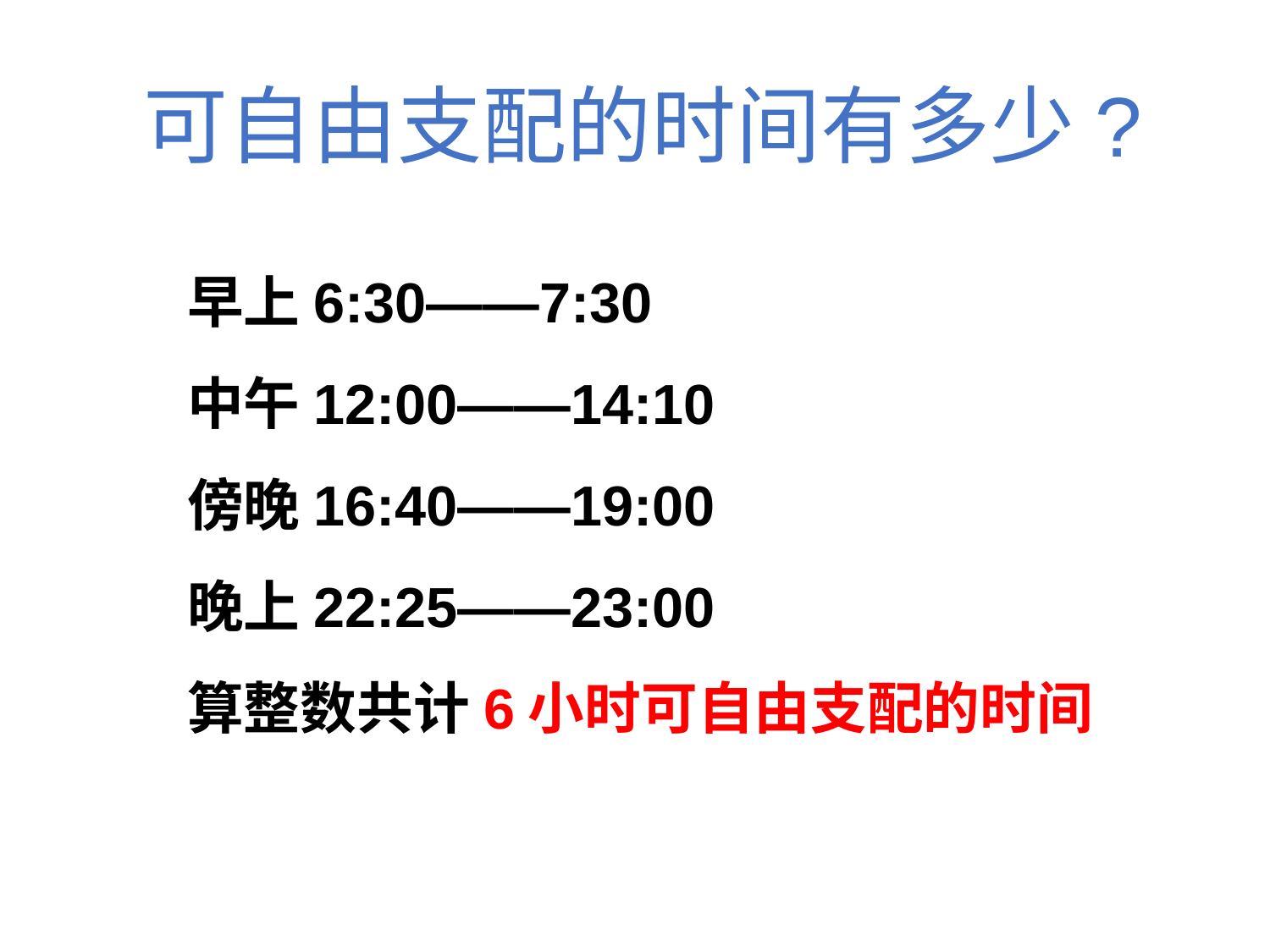

可自由支配的时间有多少?
早上6:30——7:30
中午12:00——14:10
傍晚16:40——19:00
晚上22:25——23:00
算整数共计6小时可自由支配的时间